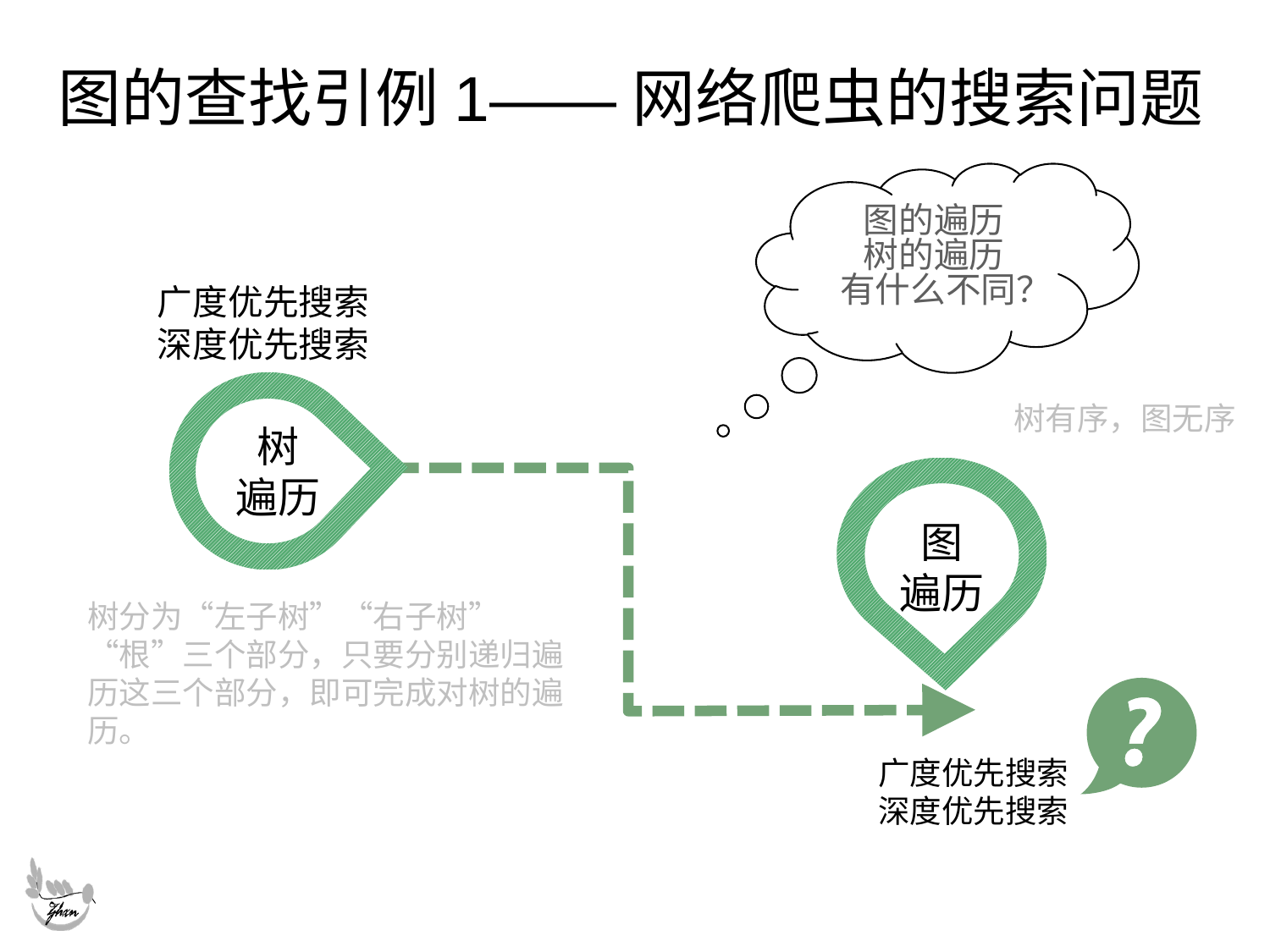

# 图的查找引例1——网络爬虫的搜索问题
图的遍历
树的遍历
    有什么不同？
广度优先搜索
深度优先搜索
树
遍历
树有序，图无序
图
遍历

树分为“左子树”“右子树”“根”三个部分，只要分别递归遍历这三个部分，即可完成对树的遍历。

广度优先搜索
深度优先搜索
70